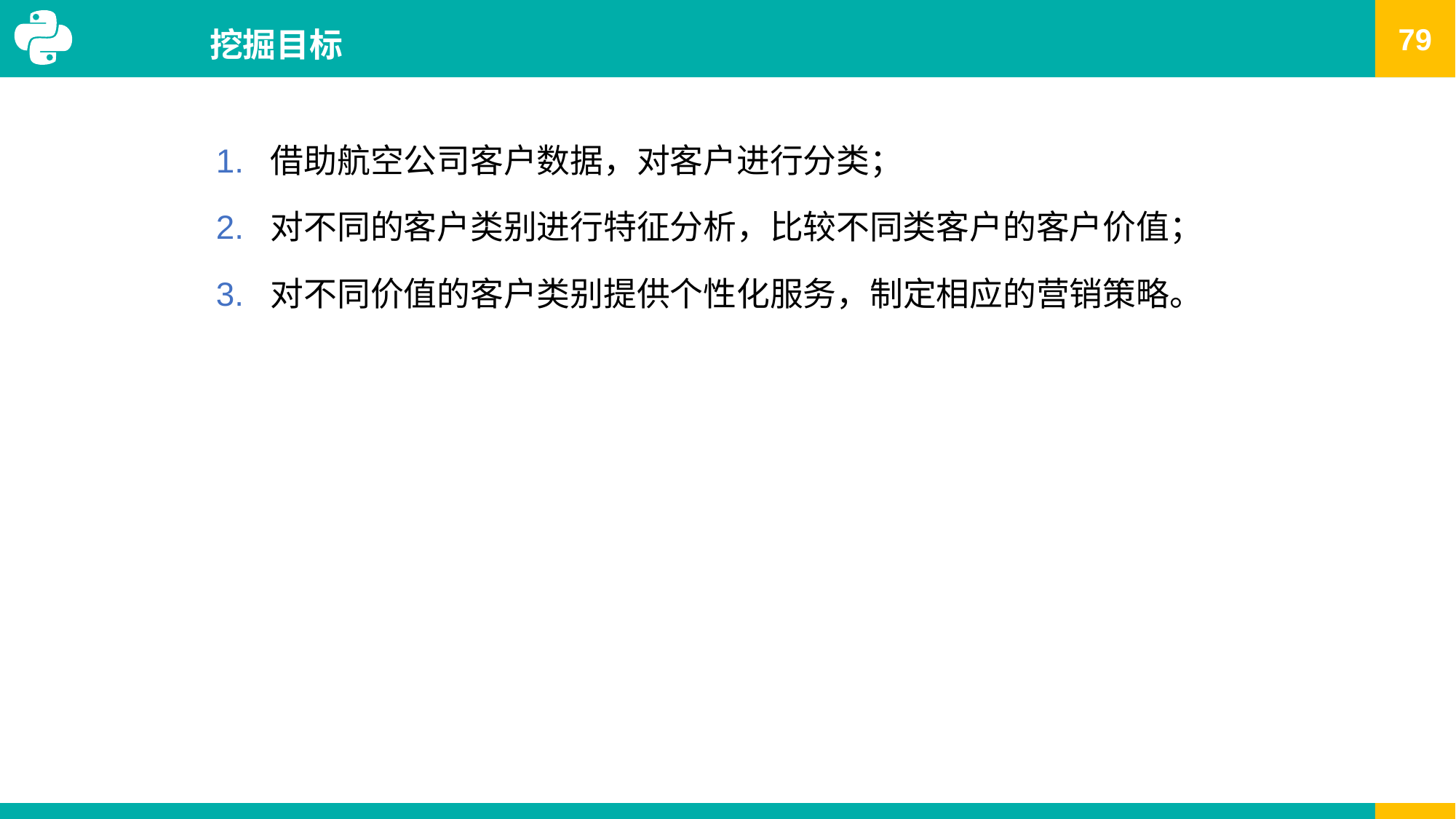

# 挖掘目标

借助航空公司客户数据，对客户进行分类；
对不同的客户类别进行特征分析，比较不同类客户的客户价值；
对不同价值的客户类别提供个性化服务，制定相应的营销策略。